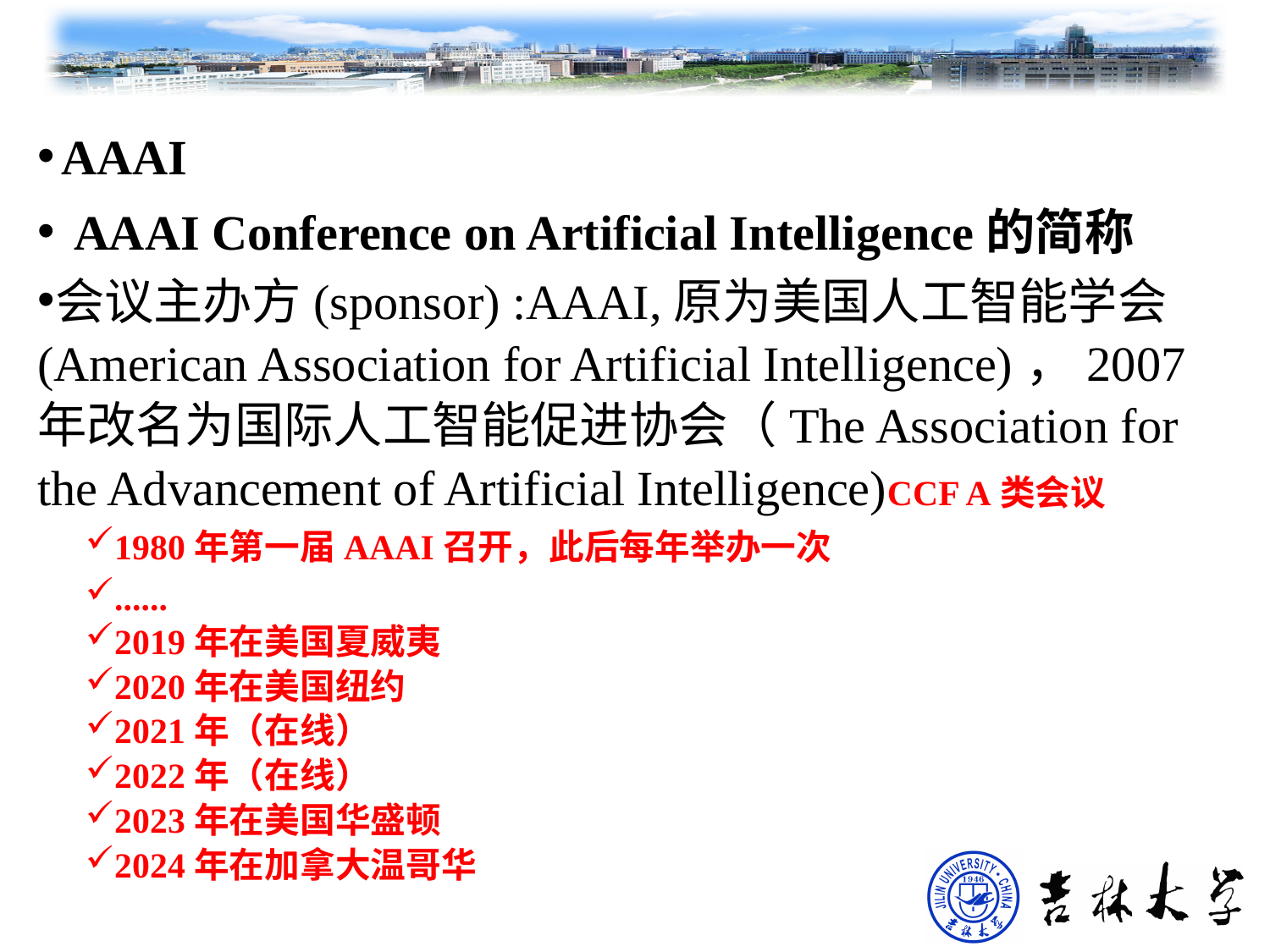

AAAI
 AAAI Conference on Artificial Intelligence的简称
会议主办方(sponsor) :AAAI,原为美国人工智能学会(American Association for Artificial Intelligence)，2007年改名为国际人工智能促进协会（The Association for the Advancement of Artificial Intelligence)CCF A类会议
1980年第一届AAAI召开，此后每年举办一次
......
2019年在美国夏威夷
2020年在美国纽约
2021年（在线）
2022年（在线）
2023年在美国华盛顿
2024年在加拿大温哥华